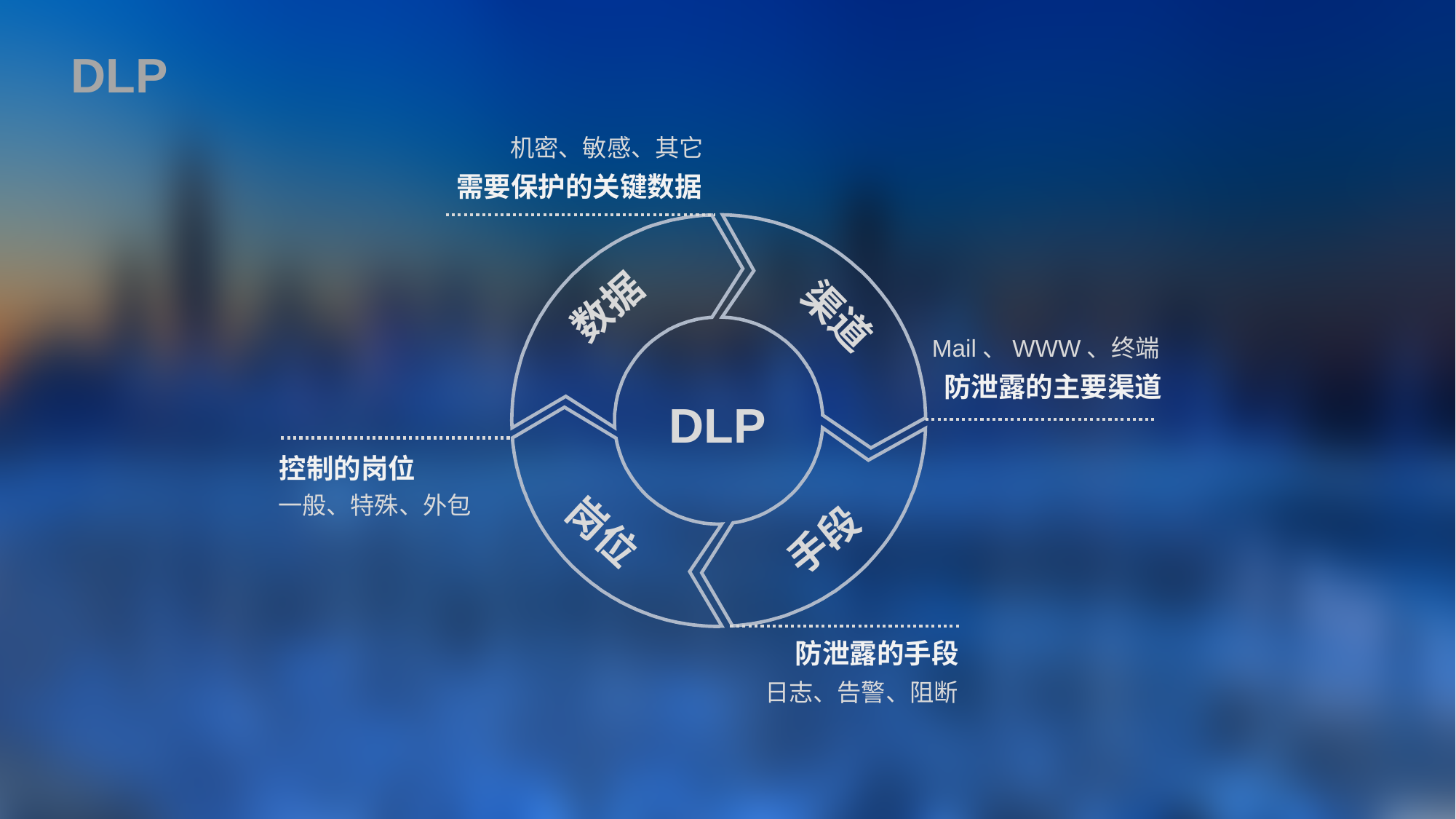

DLP
机密、敏感、其它
需要保护的关键数据

数据
渠道

岗位
手段
DLP
Mail、WWW、终端

防泄露的主要渠道
控制的岗位
一般、特殊、外包
防泄露的手段
日志、告警、阻断